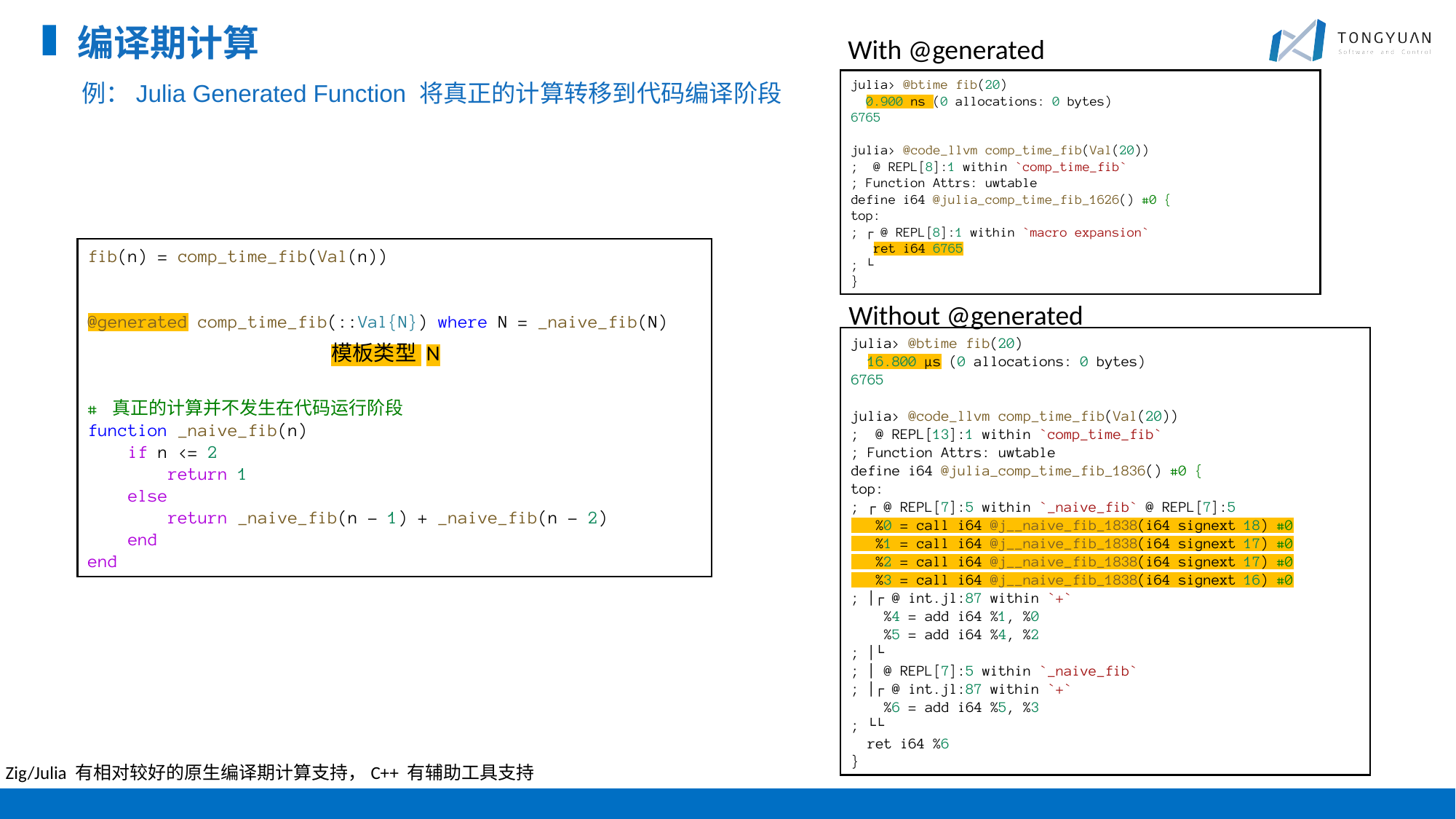

编译期计算
With @generated
julia> @btime fib(20)
  0.900 ns (0 allocations: 0 bytes)
6765

julia> @code_llvm comp_time_fib(Val(20))
;  @ REPL[8]:1 within `comp_time_fib`
; Function Attrs: uwtable
define i64 @julia_comp_time_fib_1626() #0 {
top:
; ┌ @ REPL[8]:1 within `macro expansion`
   ret i64 6765
; └
}
例：Julia Generated Function 将真正的计算转移到代码编译阶段
fib(n) = comp_time_fib(Val(n))
@generated comp_time_fib(::Val{N}) where N = _naive_fib(N)

# 真正的计算并不发生在代码运行阶段
function _naive_fib(n)
    if n <= 2
        return 1
    else
        return _naive_fib(n - 1) + _naive_fib(n - 2)
    end
end
模板类型 N
Without @generated
julia> @btime fib(20)
  16.800 μs (0 allocations: 0 bytes)
6765
julia> @code_llvm comp_time_fib(Val(20))
;  @ REPL[13]:1 within `comp_time_fib`
; Function Attrs: uwtable
define i64 @julia_comp_time_fib_1836() #0 {
top:
; ┌ @ REPL[7]:5 within `_naive_fib` @ REPL[7]:5
   %0 = call i64 @j__naive_fib_1838(i64 signext 18) #0
   %1 = call i64 @j__naive_fib_1838(i64 signext 17) #0
   %2 = call i64 @j__naive_fib_1838(i64 signext 17) #0
   %3 = call i64 @j__naive_fib_1838(i64 signext 16) #0
; │┌ @ int.jl:87 within `+`
    %4 = add i64 %1, %0
    %5 = add i64 %4, %2
; │└
; │ @ REPL[7]:5 within `_naive_fib`
; │┌ @ int.jl:87 within `+`
    %6 = add i64 %5, %3
; └└
  ret i64 %6
}
Zig/Julia 有相对较好的原生编译期计算支持，C++ 有辅助工具支持